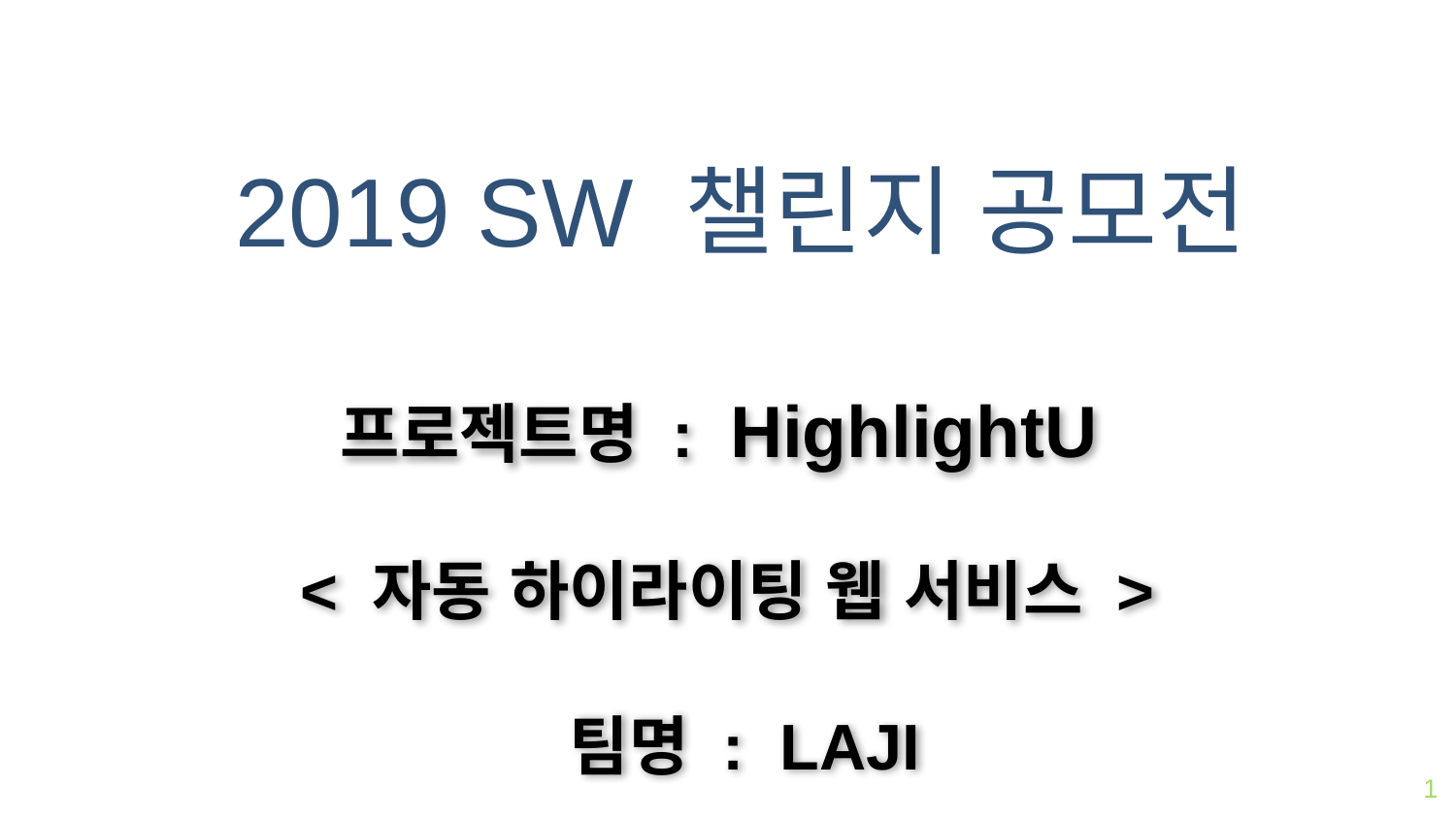

2019 SW 챌린지 공모전
프로젝트명 :  HighlightU
< 자동 하이라이팅 웹 서비스 >
 팀명 :  LAJI
1